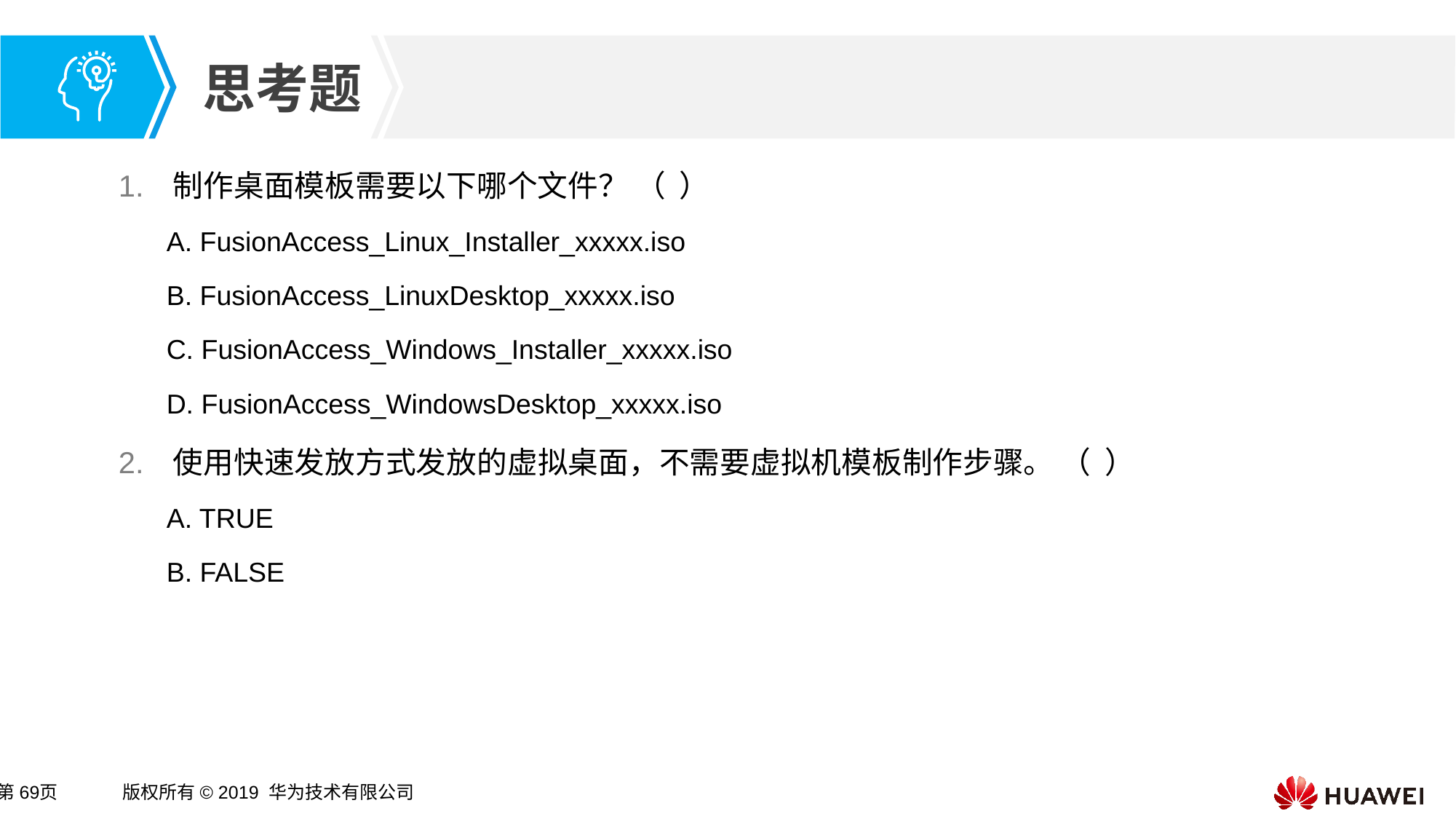

制作桌面模板需要以下哪个文件？ （  ）
A. FusionAccess_Linux_Installer_xxxxx.iso
B. FusionAccess_LinuxDesktop_xxxxx.iso
C. FusionAccess_Windows_Installer_xxxxx.iso
D. FusionAccess_WindowsDesktop_xxxxx.iso
使用快速发放方式发放的虚拟桌面，不需要虚拟机模板制作步骤。 （  ）
A. TRUE
B. FALSE